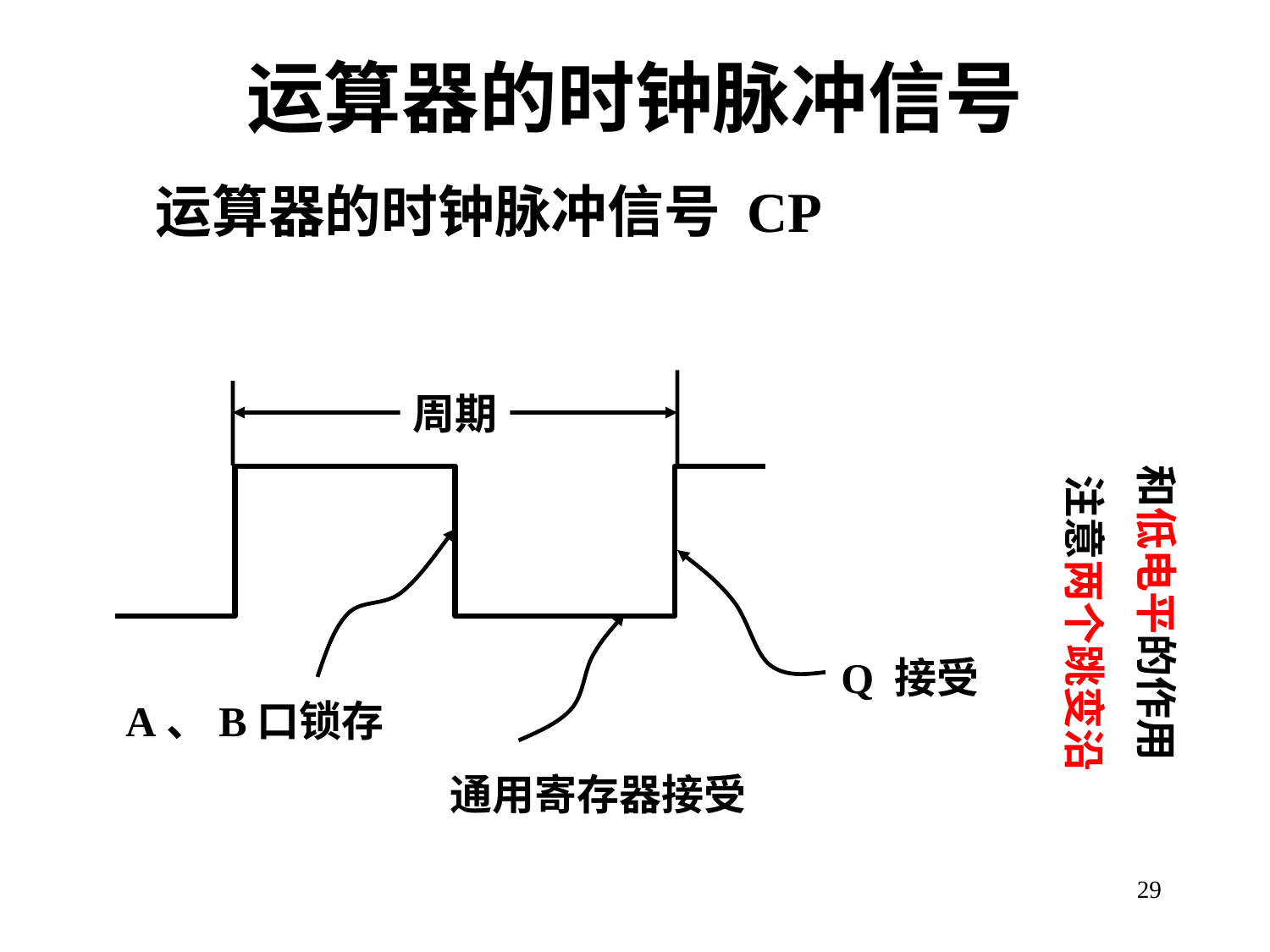

# 运算器的时钟脉冲信号
运算器的时钟脉冲信号 CP

周期

和低电平的作用
 注意两个跳变沿

Q 接受
A、B口锁存
通用寄存器接受
29